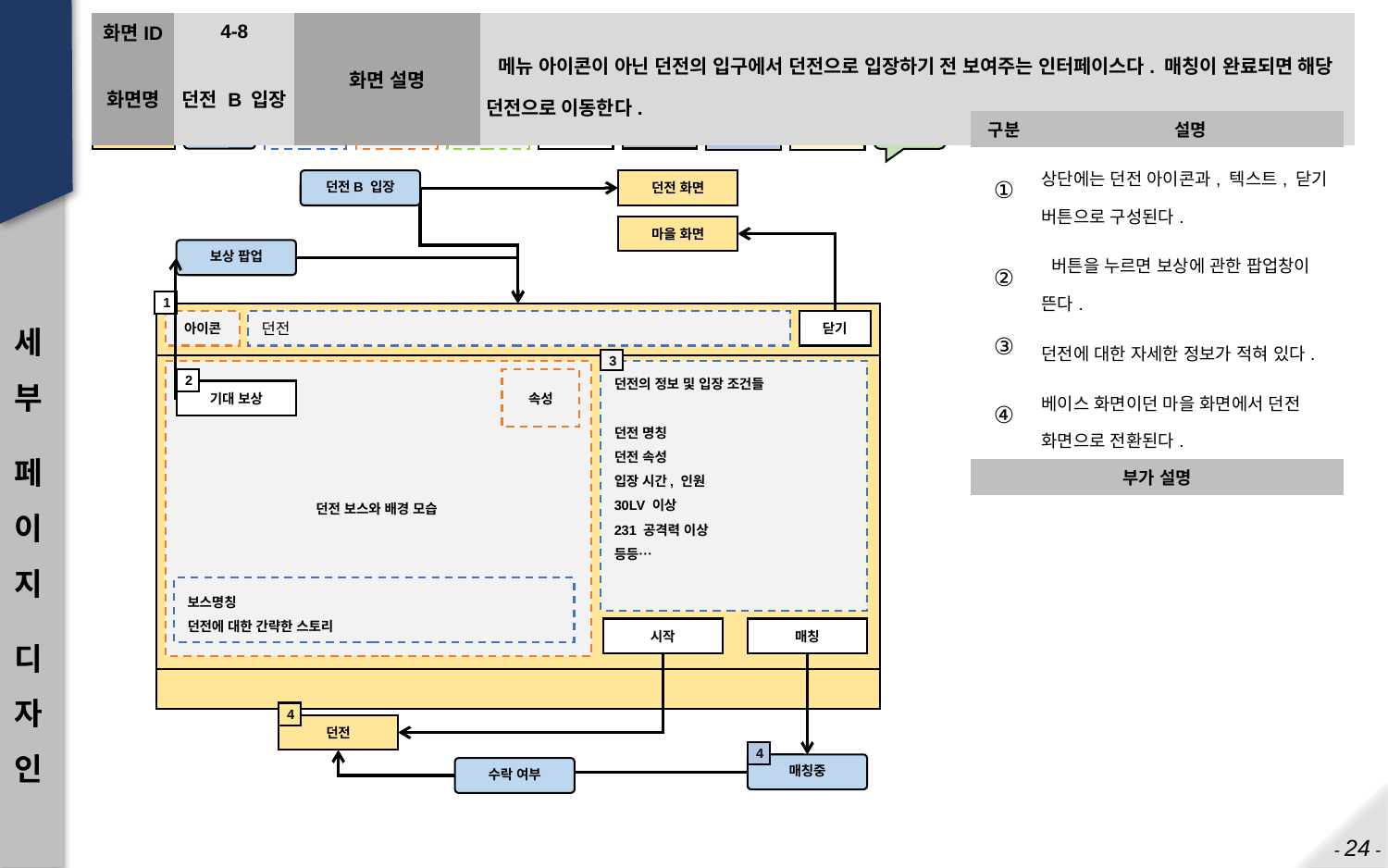

| 화면ID | 4-8 | 화면 설명 | 메뉴 아이콘이 아닌 던전의 입구에서 던전으로 입장하기 전 보여주는 인터페이스다. 매칭이 완료되면 해당 던전으로 이동한다. |
| --- | --- | --- | --- |
| 화면명 | 던전 B 입장 |  |  |
| 구분 | 설명 |
| --- | --- |
| ① | 상단에는 던전 아이콘과, 텍스트, 닫기 버튼으로 구성된다. |
| ② | 버튼을 누르면 보상에 관한 팝업창이 뜬다. |
| ③ | 던전에 대한 자세한 정보가 적혀 있다. |
| ④ | 베이스 화면이던 마을 화면에서 던전 화면으로 전환된다. |
| 부가 설명 |  |
|  |  |
던전B 입장
던전 화면
마을 화면
세부
페이지
디자인
보상 팝업
1

아이콘
던전
닫기

3
던전의 정보 및 입장 조건들

던전 명칭
던전 속성
입장 시간, 인원
30LV 이상
231 공격력 이상
등등…
던전 보스와 배경 모습
2
기대 보상
속성
보스명칭
던전에 대한 간략한 스토리
시작
매칭
4
던전
4
매칭중
수락 여부